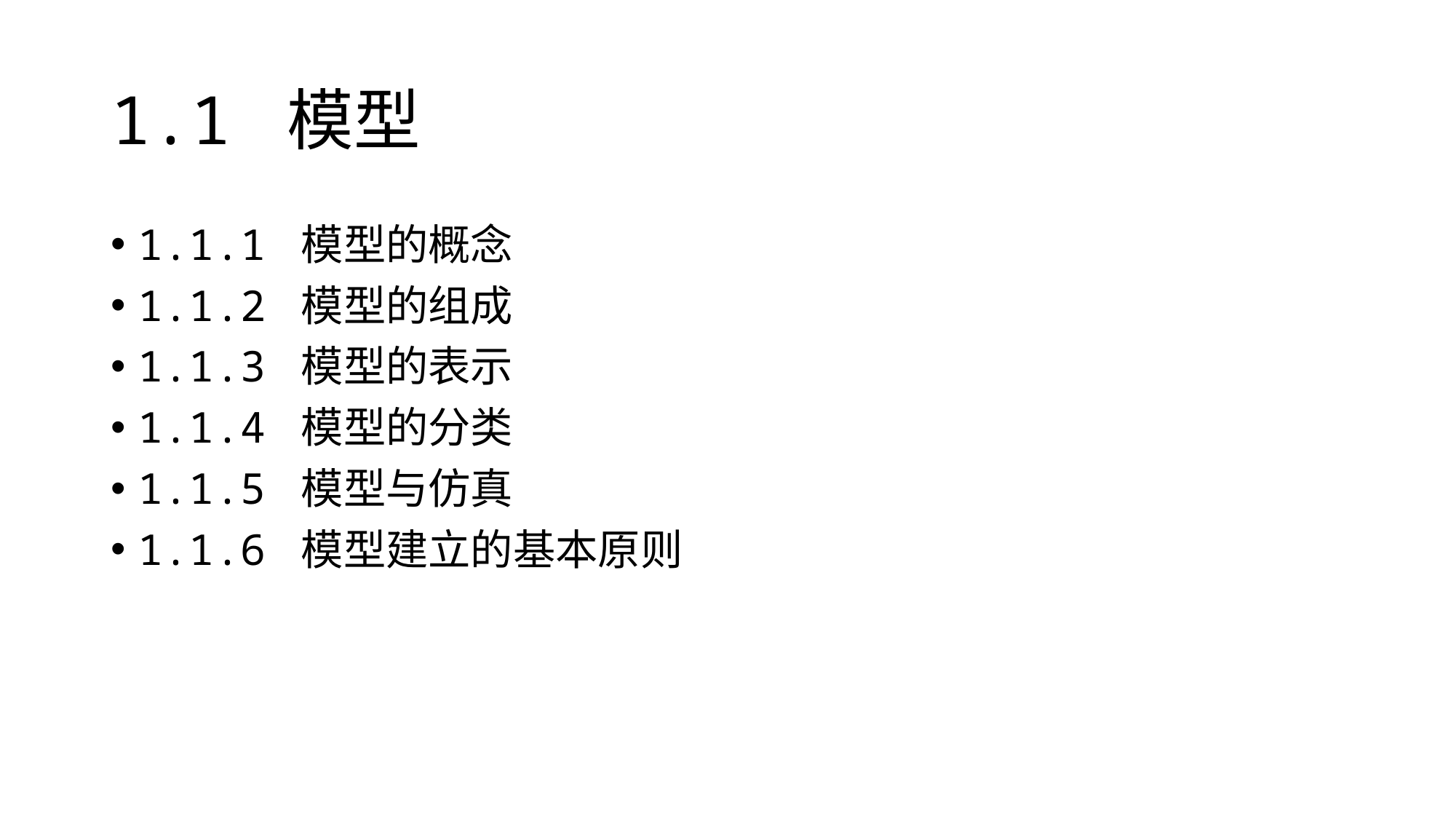

# 1.1 模型
1.1.1 模型的概念
1.1.2 模型的组成
1.1.3 模型的表示
1.1.4 模型的分类
1.1.5 模型与仿真
1.1.6 模型建立的基本原则